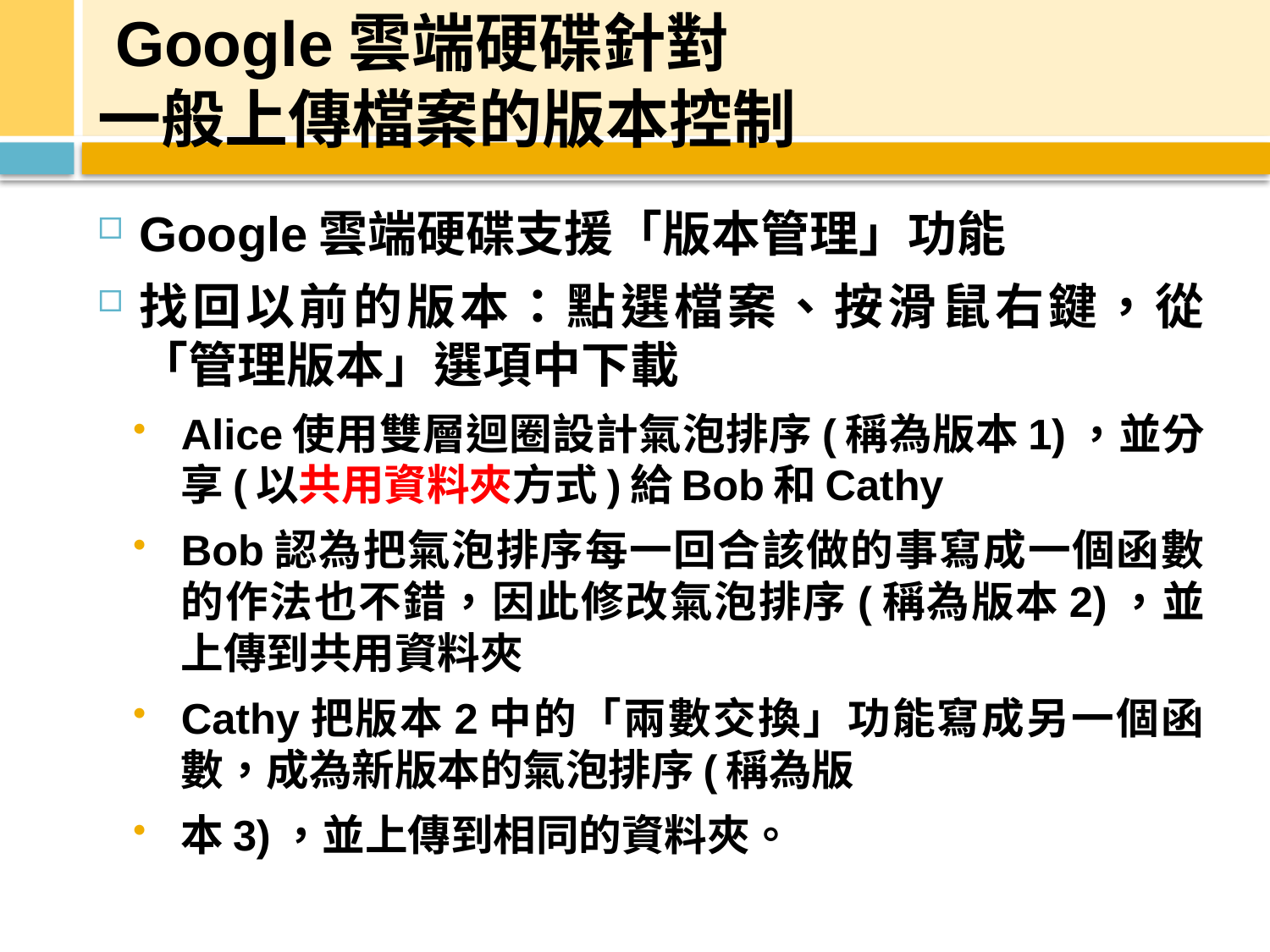

# Google雲端硬碟針對 一般上傳檔案的版本控制
Google雲端硬碟支援「版本管理」功能
找回以前的版本：點選檔案、按滑鼠右鍵，從「管理版本」選項中下載
Alice使用雙層迴圈設計氣泡排序(稱為版本1)，並分享(以共用資料夾方式)給Bob和Cathy
Bob認為把氣泡排序每一回合該做的事寫成一個函數的作法也不錯，因此修改氣泡排序(稱為版本2)，並上傳到共用資料夾
Cathy把版本2中的「兩數交換」功能寫成另一個函數，成為新版本的氣泡排序(稱為版
本3)，並上傳到相同的資料夾。